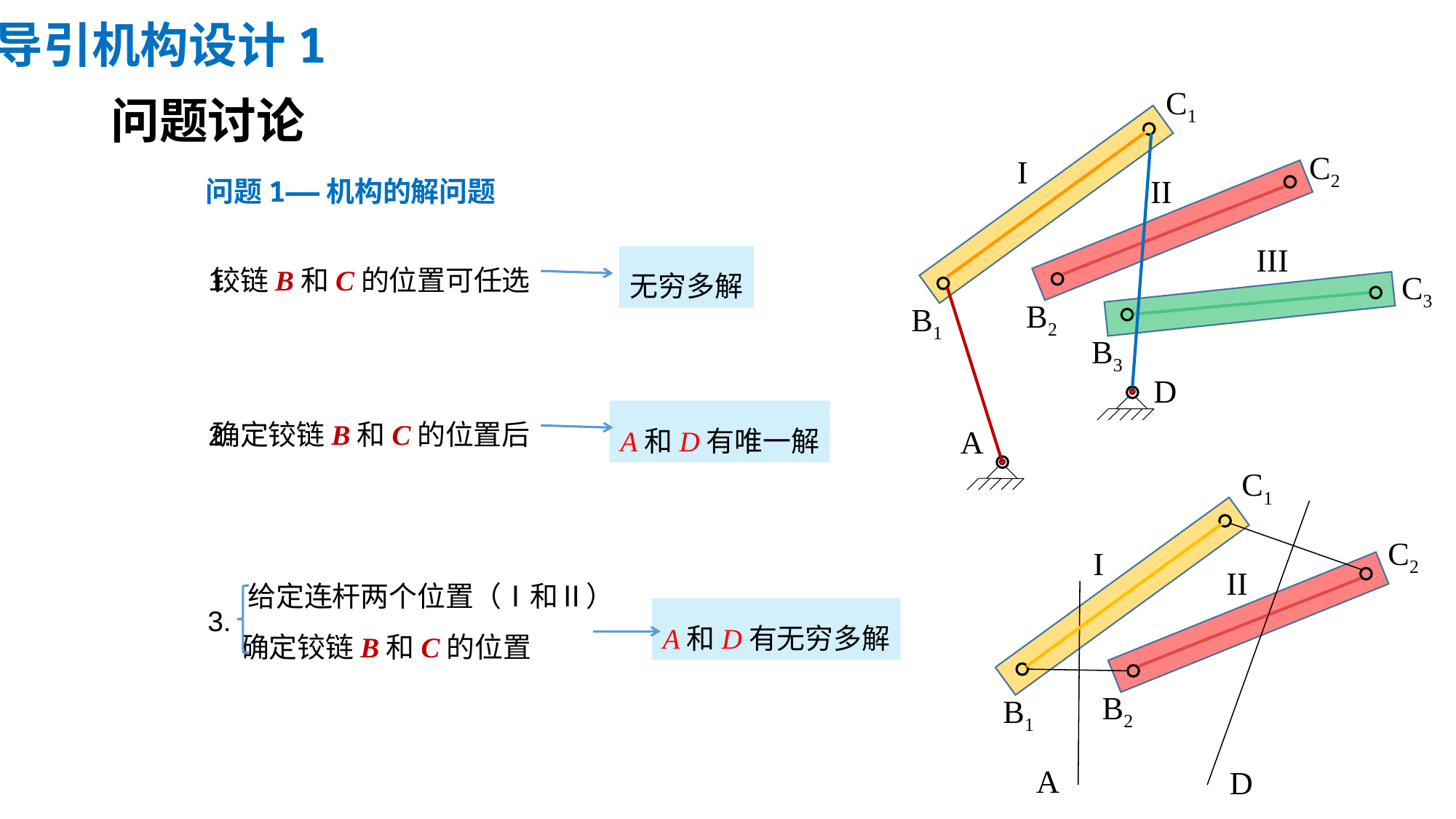

导引机构设计1
# 问题讨论
C1

C2
I
II
问题1——机构的解问题

III
   铰链B和C的位置可任选
1.
无穷多解
C3

B2
B1

B3
D

   确定铰链B和C的位置后
2.
A和D有唯一解
A

C1

C2
I
   给定连杆两个位置（Ⅰ和Ⅱ）
II

3.

A和D有无穷多解

确定铰链B和C的位置

B2
B1
A
D